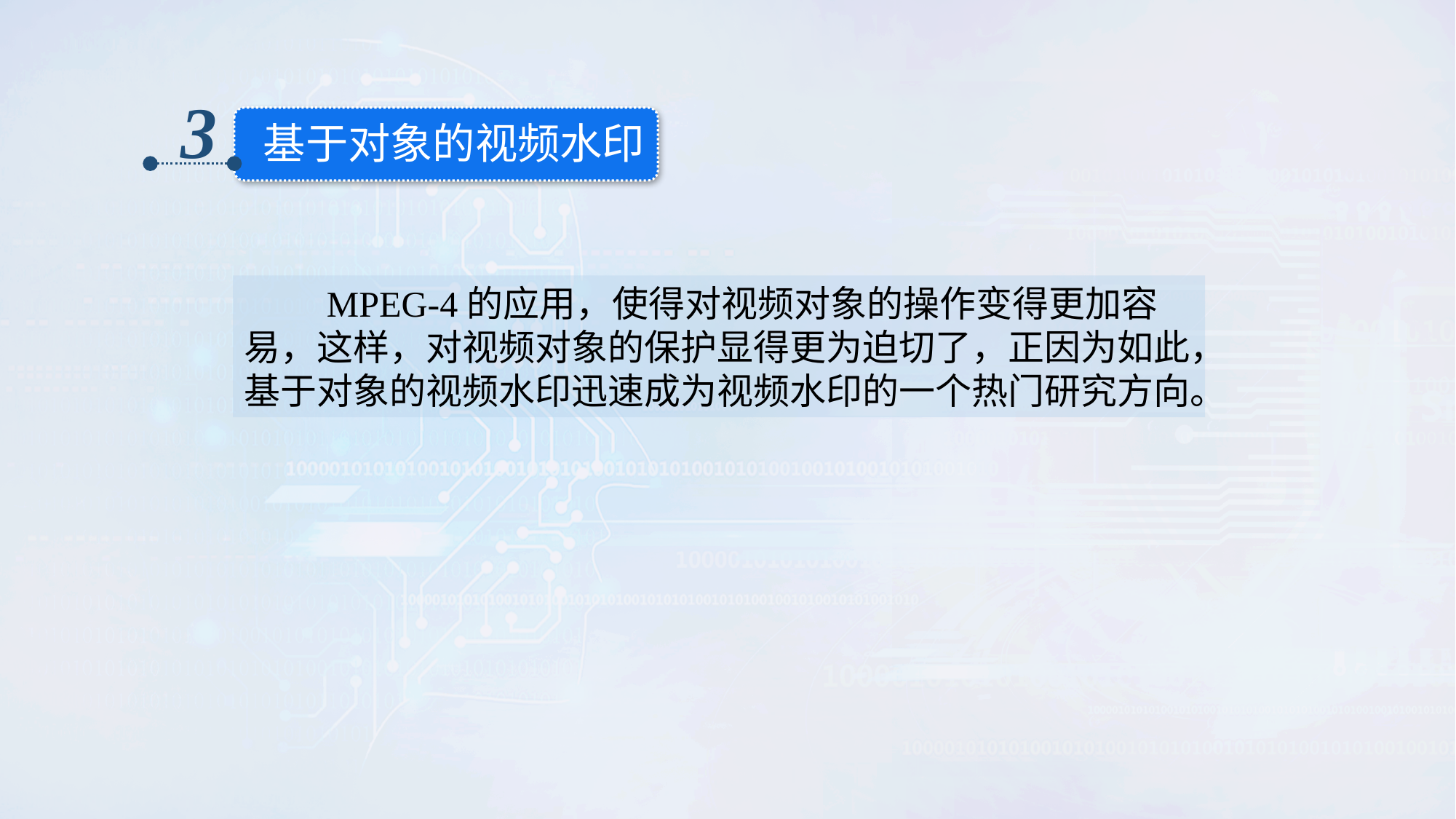

3

基于对象的视频水印

     MPEG-4的应用，使得对视频对象的操作变得更加容易，这样，对视频对象的保护显得更为迫切了，正因为如此，基于对象的视频水印迅速成为视频水印的一个热门研究方向。